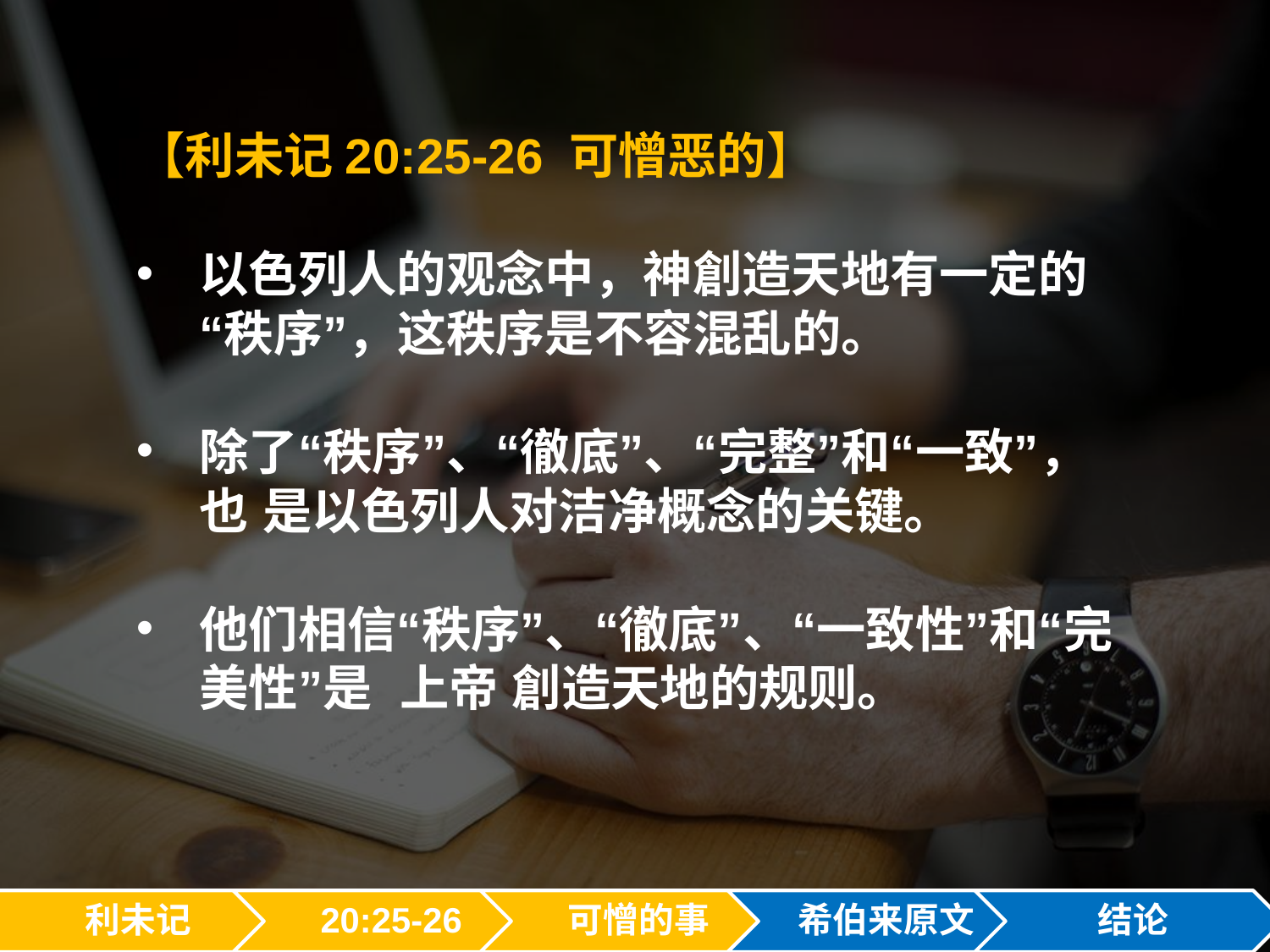

【利未记20:25-26 可憎恶的】

以色列人的观念中，神創造天地有一定的“秩序”，这秩序是不容混乱的。
除了“秩序”、“徹底”、“完整”和“一致”，也 是以色列人对洁净概念的关键。
他们相信“秩序”、“徹底”、“一致性”和“完 美性”是  上帝 創造天地的规则。

利未记
20:25-26
可憎的事
希伯来原文
结论